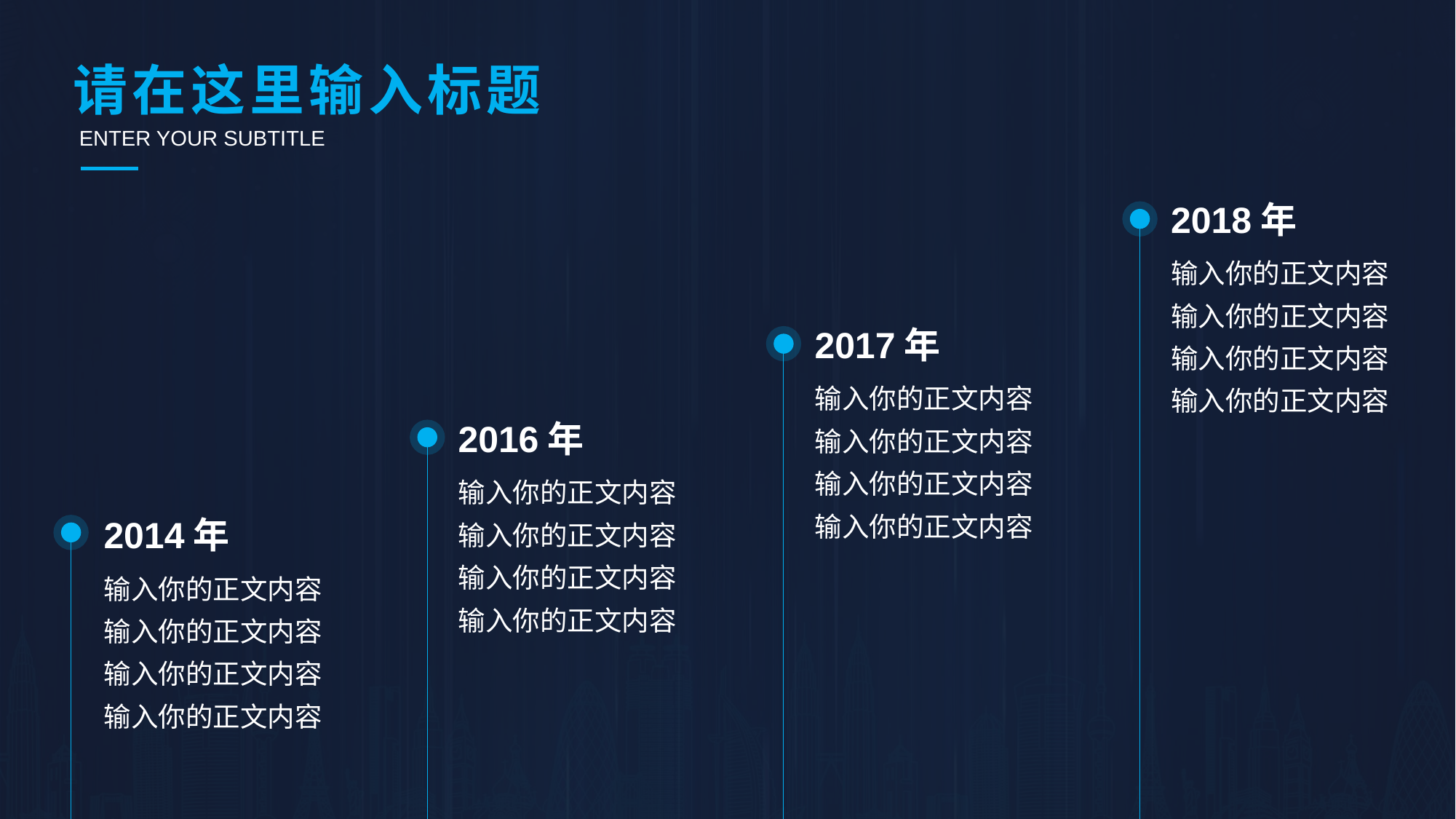

# 请在这里输入标题
ENTER YOUR SUBTITLE
2018年
输入你的正文内容
输入你的正文内容
输入你的正文内容
输入你的正文内容

2017年
输入你的正文内容
输入你的正文内容
输入你的正文内容
输入你的正文内容

2016年
输入你的正文内容
输入你的正文内容
输入你的正文内容
输入你的正文内容

2014年
输入你的正文内容
输入你的正文内容
输入你的正文内容
输入你的正文内容